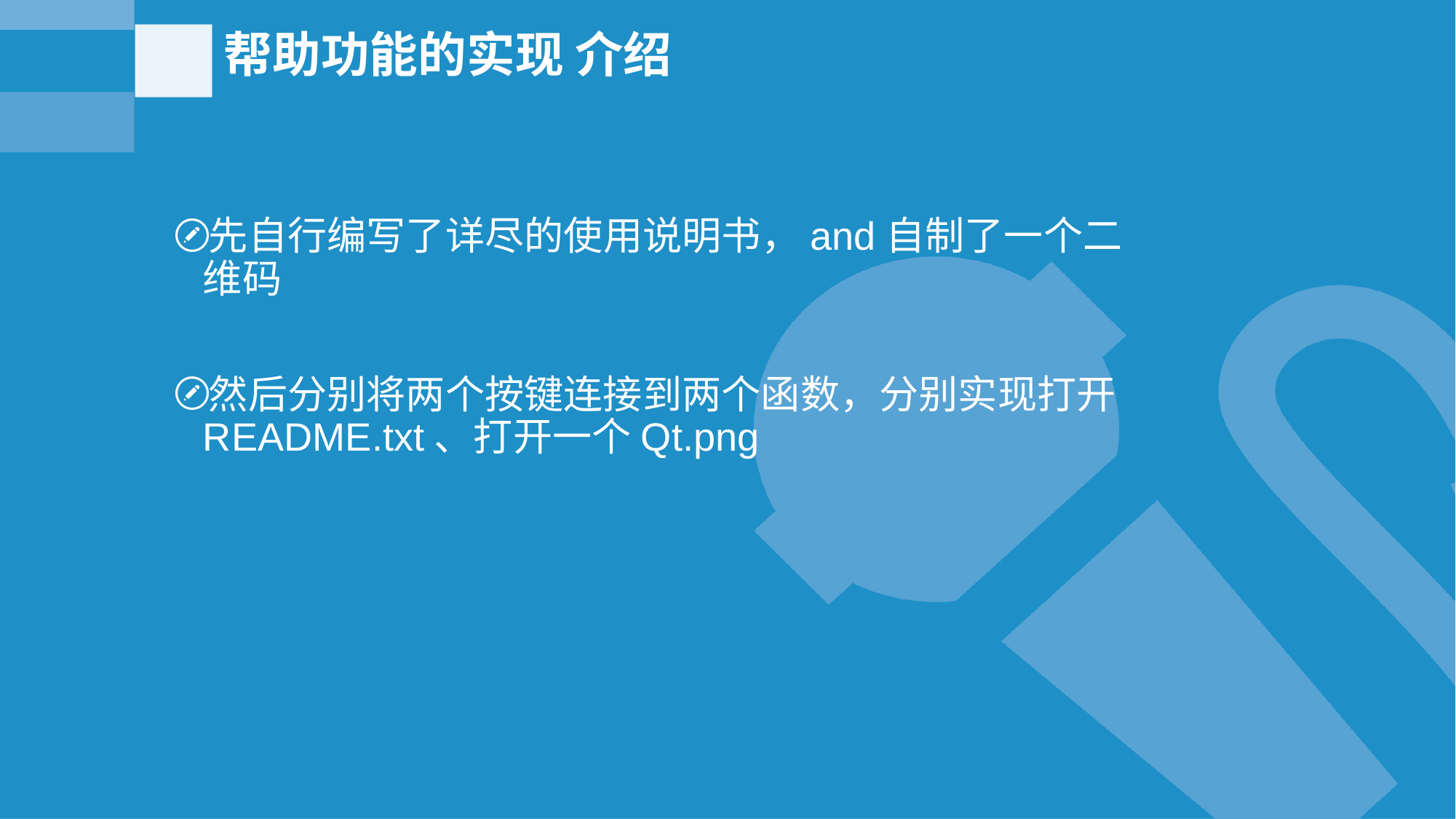

# 帮助功能的实现 介绍

先自行编写了详尽的使用说明书，and自制了一个二维码

然后分别将两个按键连接到两个函数，分别实现打开README.txt、打开一个Qt.png